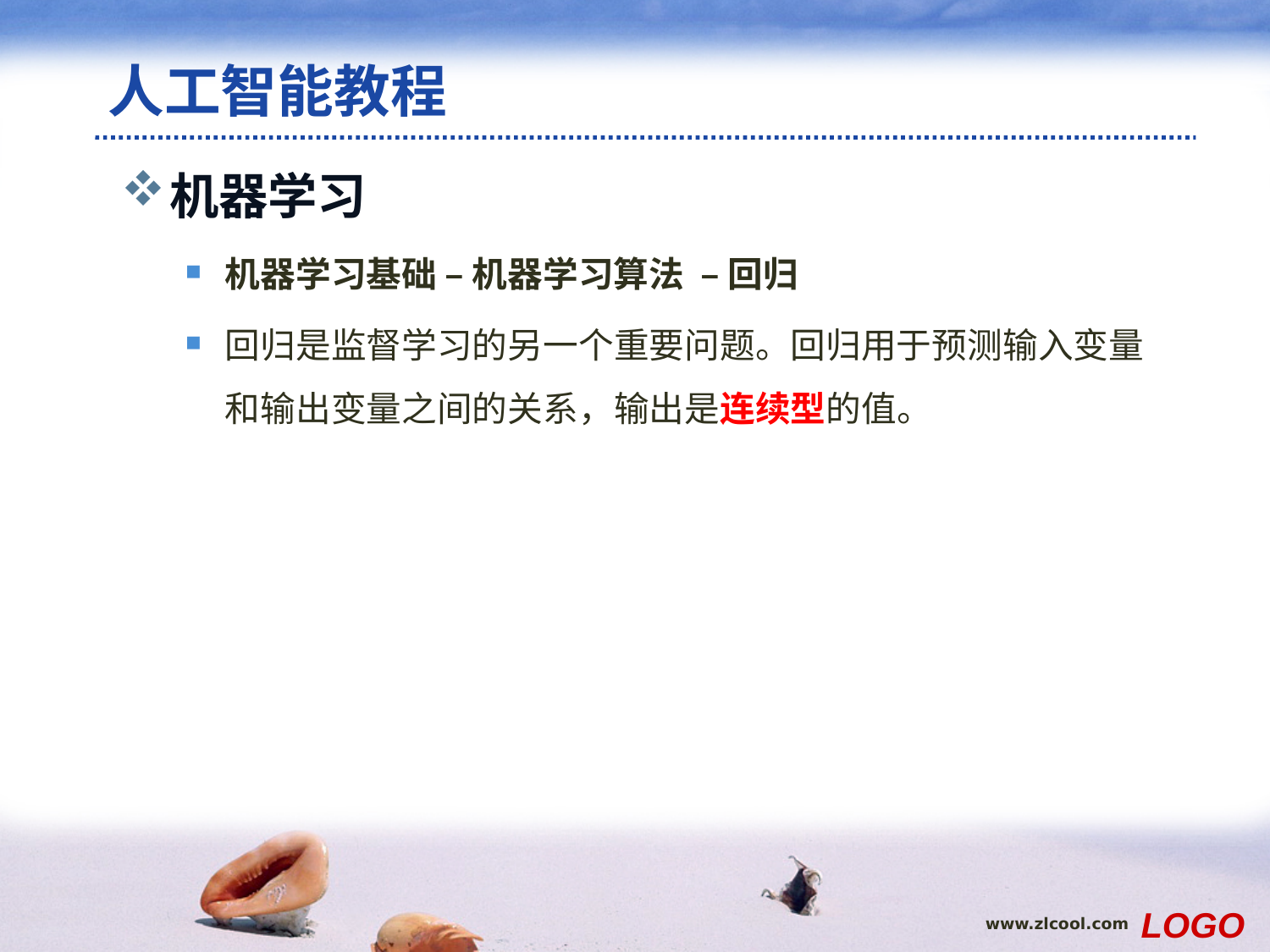

# 人工智能教程
机器学习
机器学习基础 – 机器学习算法  – 回归
回归是监督学习的另一个重要问题。回归用于预测输入变量和输出变量之间的关系，输出是连续型的值。

LOGO
www.zlcool.com